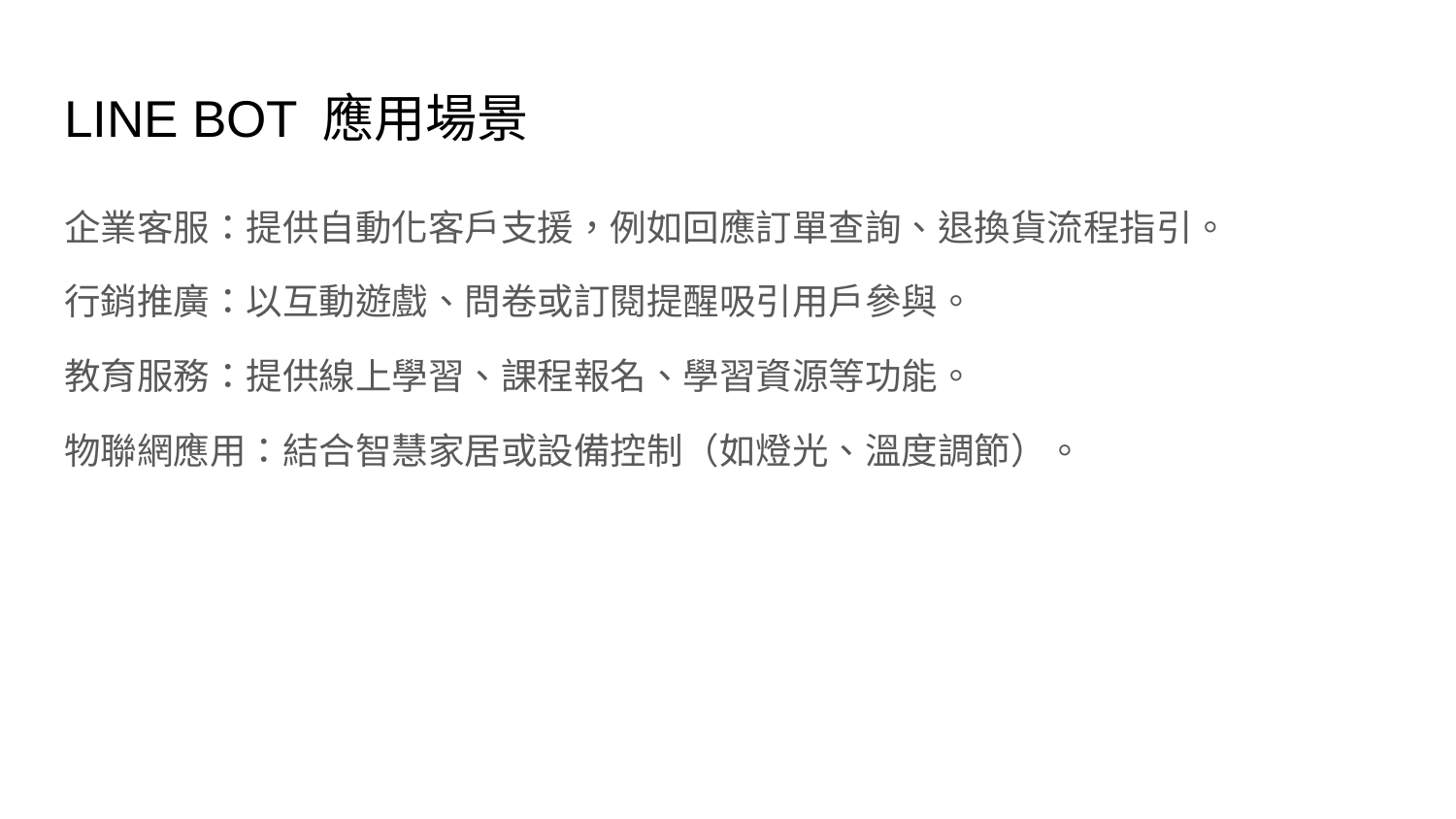

# LINE BOT 應用場景
企業客服：提供自動化客戶支援，例如回應訂單查詢、退換貨流程指引。
行銷推廣：以互動遊戲、問卷或訂閱提醒吸引用戶參與。
教育服務：提供線上學習、課程報名、學習資源等功能。
物聯網應用：結合智慧家居或設備控制（如燈光、溫度調節）。